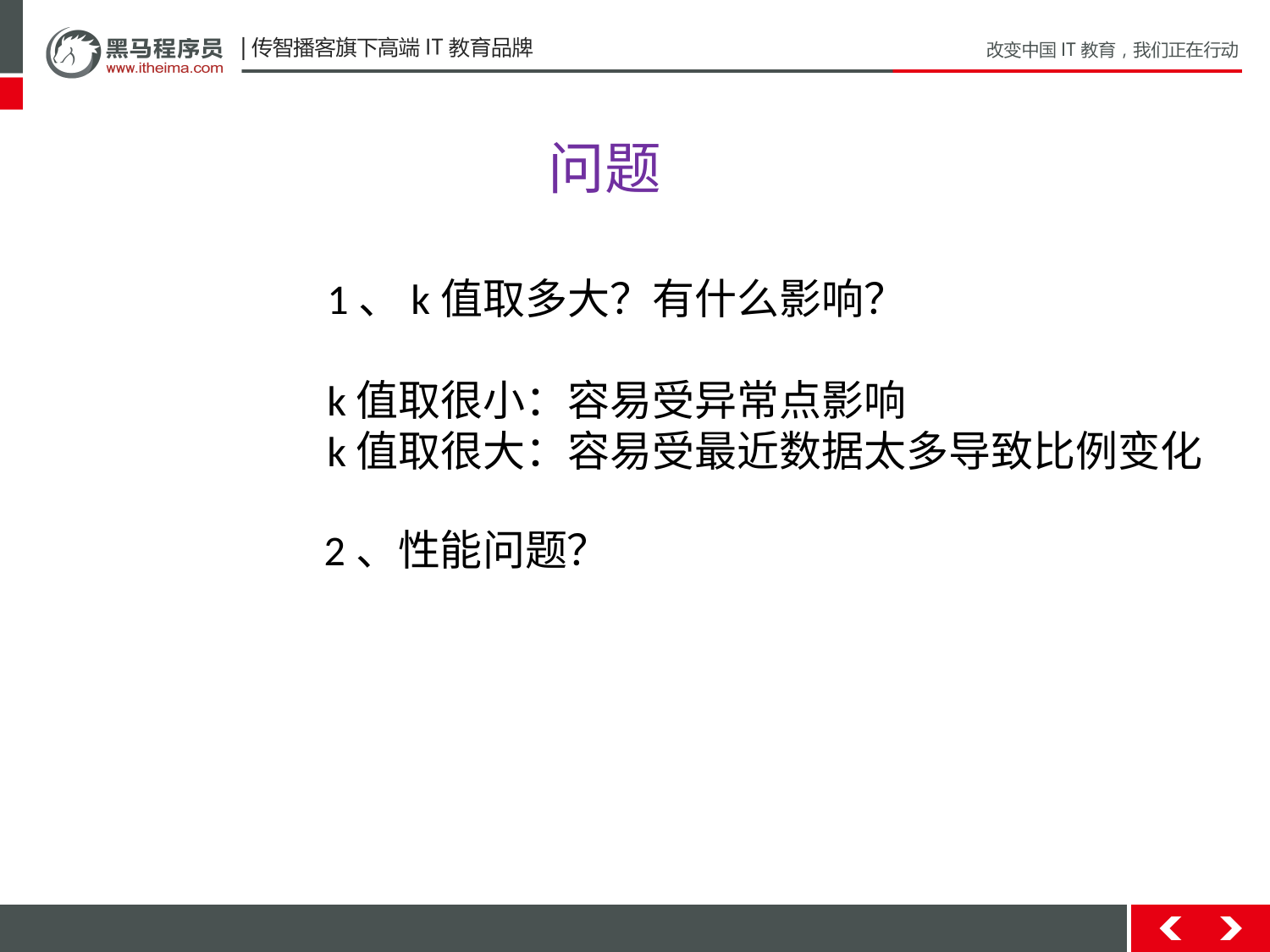

问题
1、k值取多大？有什么影响？

k值取很小：容易受异常点影响
k值取很大：容易受最近数据太多导致比例变化

2、性能问题？